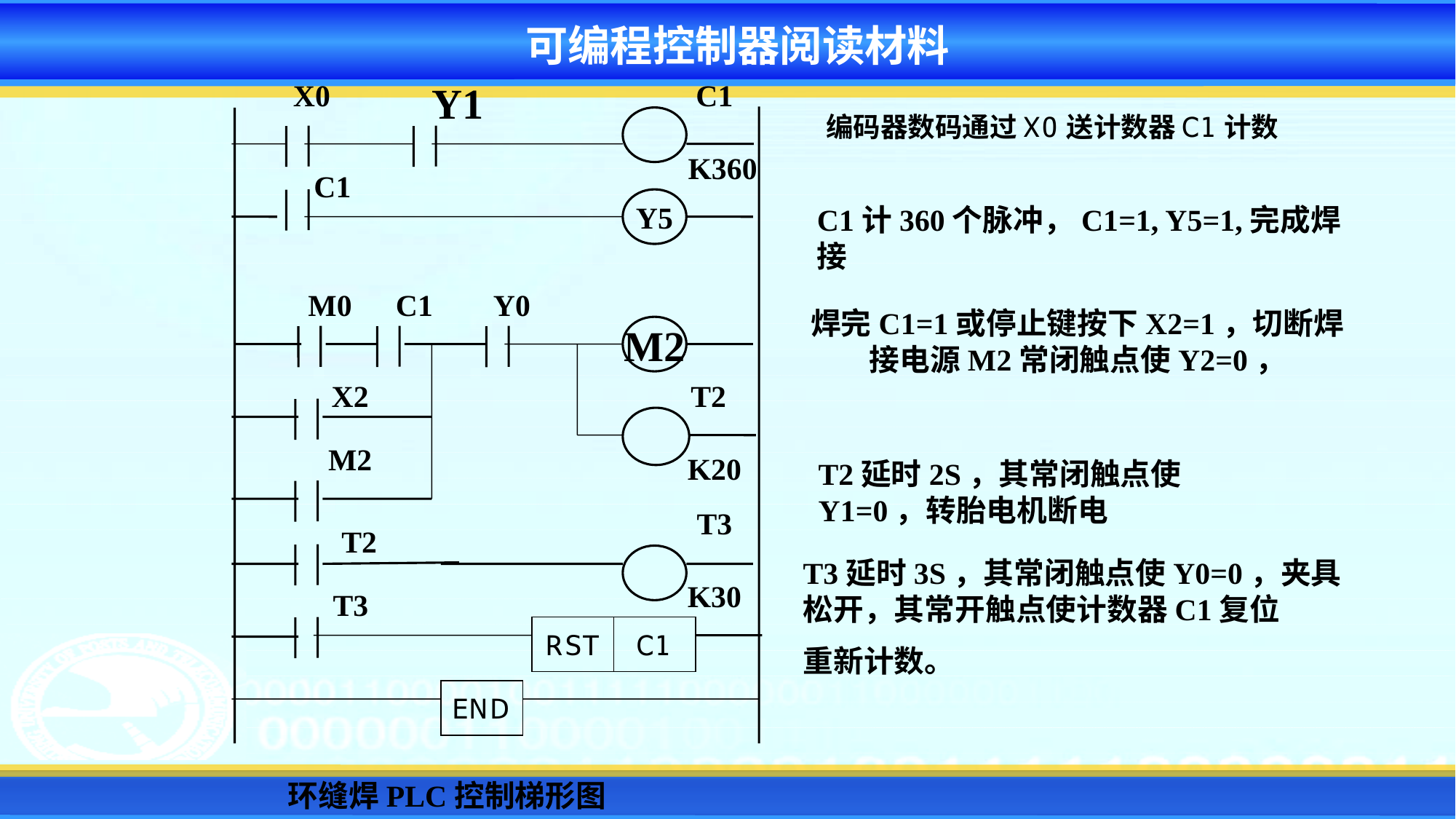

可编程控制器阅读材料
X0
Y1
C1

K360

C1

Y5

M0
C1
Y0
M2

X2
T2

M2

K20

T3
T2

K30
T3

RST
C1

END

编码器数码通过X0送计数器C1计数
C1计360个脉冲，C1=1, Y5=1,完成焊接
焊完C1=1或停止键按下X2=1，切断焊接电源M2常闭触点使Y2=0，
T2延时2S，其常闭触点使Y1=0，转胎电机断电
T3延时3S，其常闭触点使Y0=0，夹具松开，其常开触点使计数器C1复位
重新计数。
环缝焊PLC控制梯形图